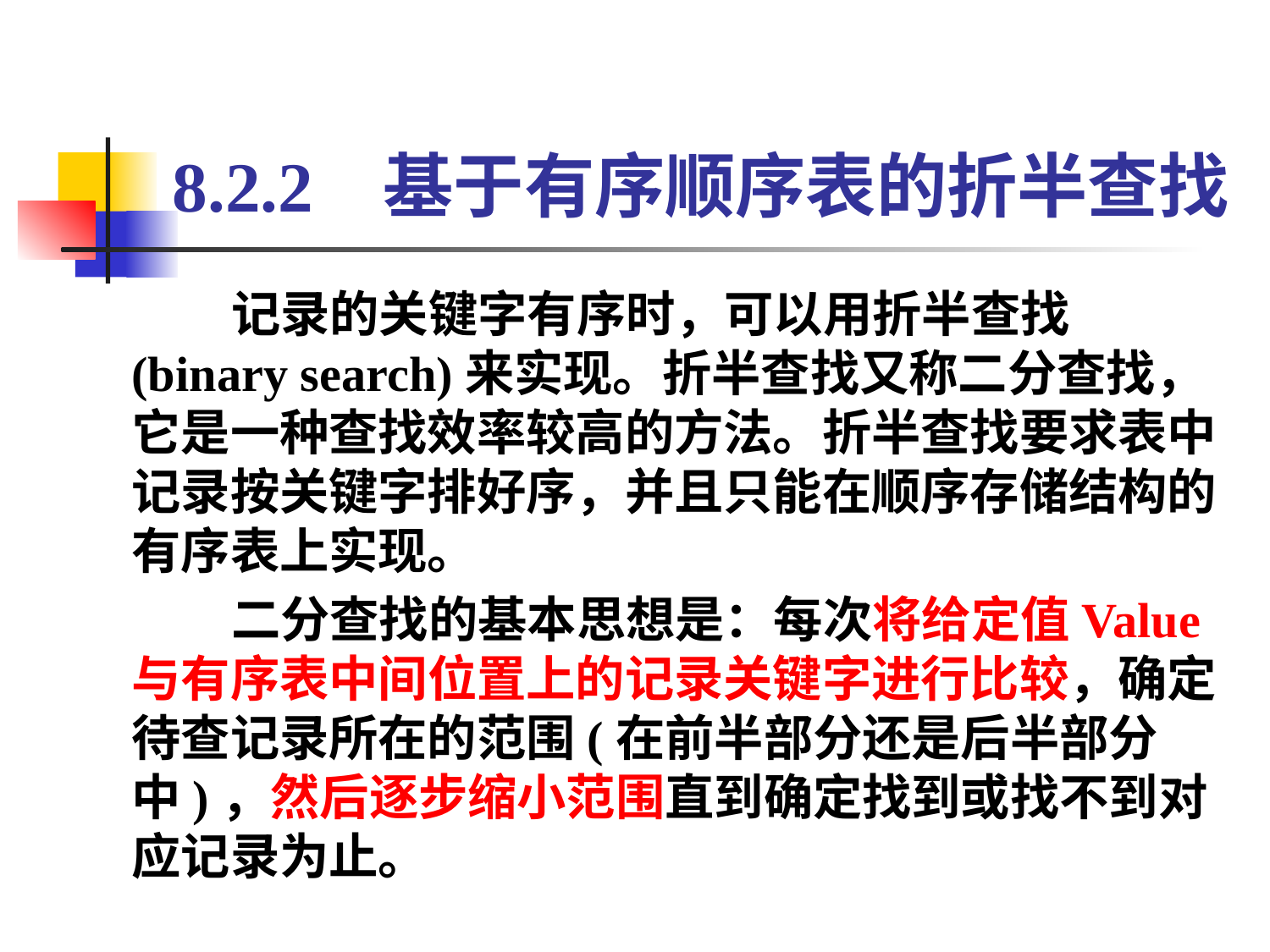

# 8.2.2   基于有序顺序表的折半查找
记录的关键字有序时，可以用折半查找(binary search)来实现。折半查找又称二分查找，它是一种查找效率较高的方法。折半查找要求表中记录按关键字排好序，并且只能在顺序存储结构的有序表上实现。
二分查找的基本思想是：每次将给定值Value与有序表中间位置上的记录关键字进行比较，确定待查记录所在的范围(在前半部分还是后半部分中)，然后逐步缩小范围直到确定找到或找不到对应记录为止。

18